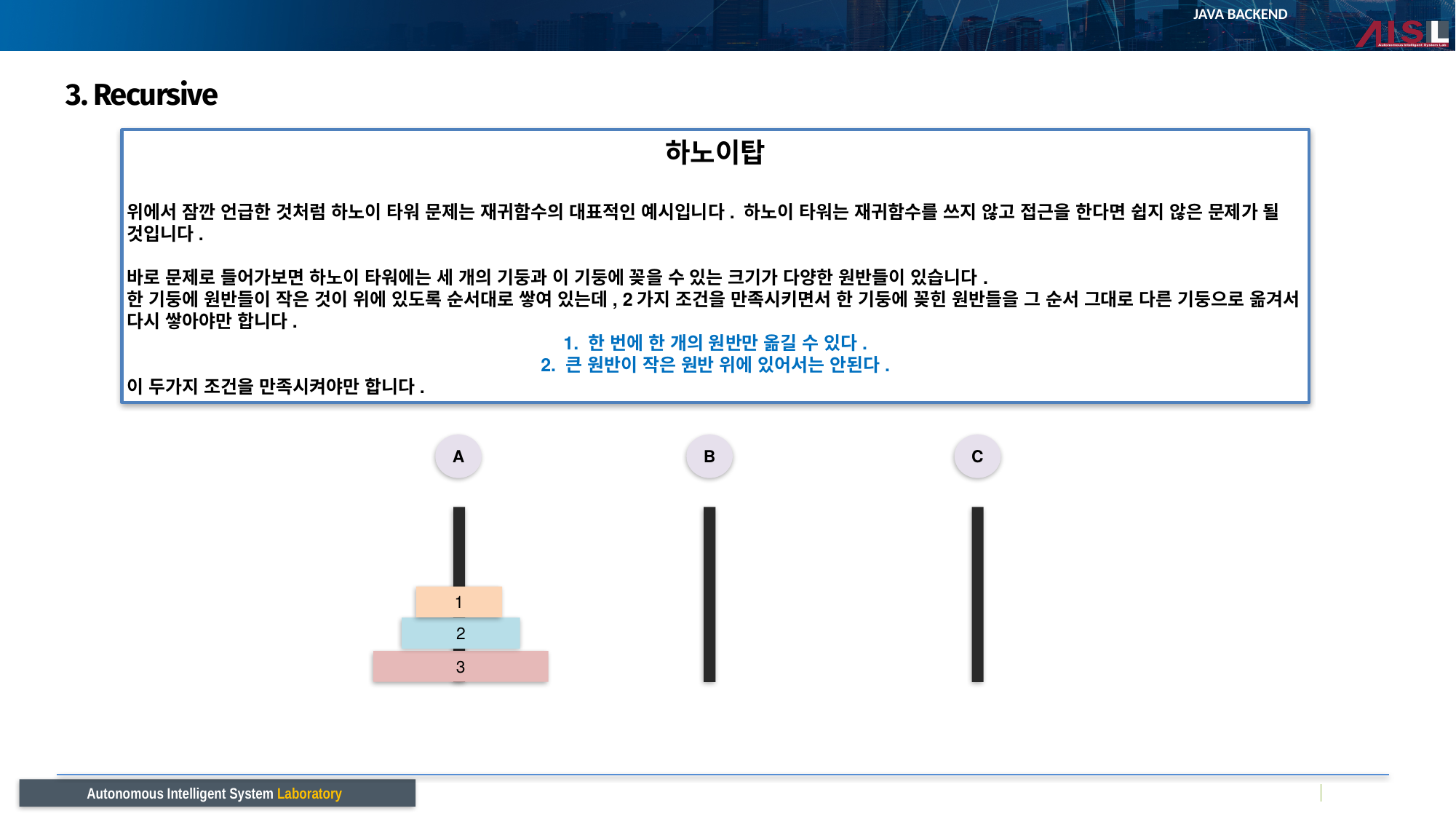

# 3. Recursive
하노이탑

위에서 잠깐 언급한 것처럼 하노이 타워 문제는 재귀함수의 대표적인 예시입니다. 하노이 타워는 재귀함수를 쓰지 않고 접근을 한다면 쉽지 않은 문제가 될 것입니다.

바로 문제로 들어가보면 하노이 타워에는 세 개의 기둥과 이 기둥에 꽂을 수 있는 크기가 다양한 원반들이 있습니다.
한 기둥에 원반들이 작은 것이 위에 있도록 순서대로 쌓여 있는데, 2가지 조건을 만족시키면서 한 기둥에 꽂힌 원반들을 그 순서 그대로 다른 기둥으로 옮겨서 다시 쌓아야만 합니다.
1. 한 번에 한 개의 원반만 옮길 수 있다.
2. 큰 원반이 작은 원반 위에 있어서는 안된다.
이 두가지 조건을 만족시켜야만 합니다.
A
B
C

1
2
3